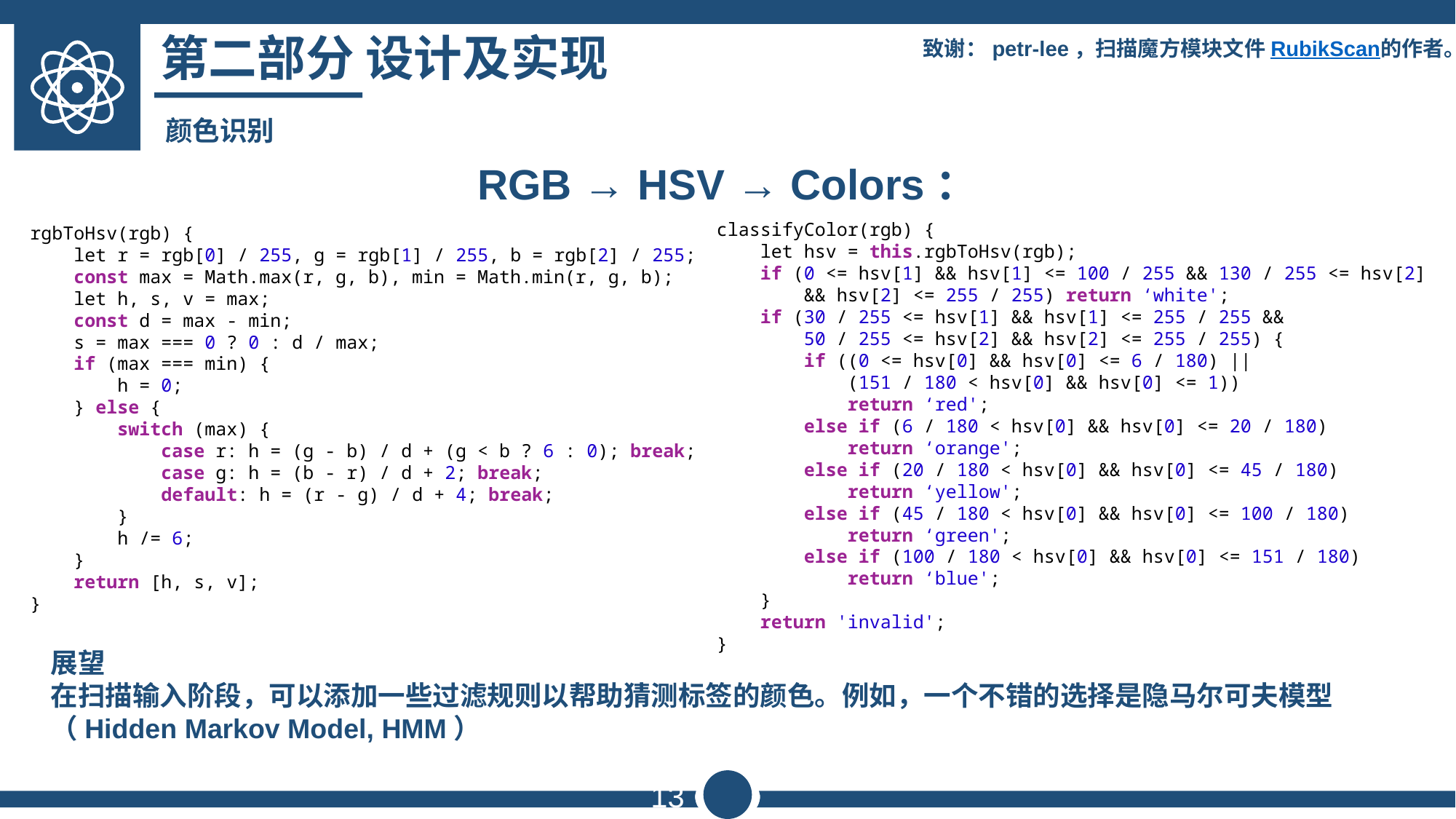

第二部分 设计及实现

致谢：petr-lee，扫描魔方模块文件RubikScan的作者。

颜色识别

RGB → HSV → Colors：
    classifyColor(rgb) {
        let hsv = this.rgbToHsv(rgb);
        if (0 <= hsv[1] && hsv[1] <= 100 / 255 && 130 / 255 <= hsv[2]
	  && hsv[2] <= 255 / 255) return ‘white';
        if (30 / 255 <= hsv[1] && hsv[1] <= 255 / 255 &&
            50 / 255 <= hsv[2] && hsv[2] <= 255 / 255) {
            if ((0 <= hsv[0] && hsv[0] <= 6 / 180) ||
                (151 / 180 < hsv[0] && hsv[0] <= 1))
                return ‘red';
            else if (6 / 180 < hsv[0] && hsv[0] <= 20 / 180)
                return ‘orange';
            else if (20 / 180 < hsv[0] && hsv[0] <= 45 / 180)
                return ‘yellow';
            else if (45 / 180 < hsv[0] && hsv[0] <= 100 / 180)
                return ‘green';
            else if (100 / 180 < hsv[0] && hsv[0] <= 151 / 180)
                return ‘blue';
        }
        return 'invalid';
    }
    rgbToHsv(rgb) {
        let r = rgb[0] / 255, g = rgb[1] / 255, b = rgb[2] / 255;
        const max = Math.max(r, g, b), min = Math.min(r, g, b);
        let h, s, v = max;
        const d = max - min;
        s = max === 0 ? 0 : d / max;
        if (max === min) {
            h = 0;
        } else {
            switch (max) {
                case r: h = (g - b) / d + (g < b ? 6 : 0); break;
                case g: h = (b - r) / d + 2; break;
                default: h = (r - g) / d + 4; break;
            }
            h /= 6;
        }
        return [h, s, v];
    }
展望
在扫描输入阶段，可以添加一些过滤规则以帮助猜测标签的颜色。例如，一个不错的选择是隐马尔可夫模型（Hidden Markov Model, HMM）

13